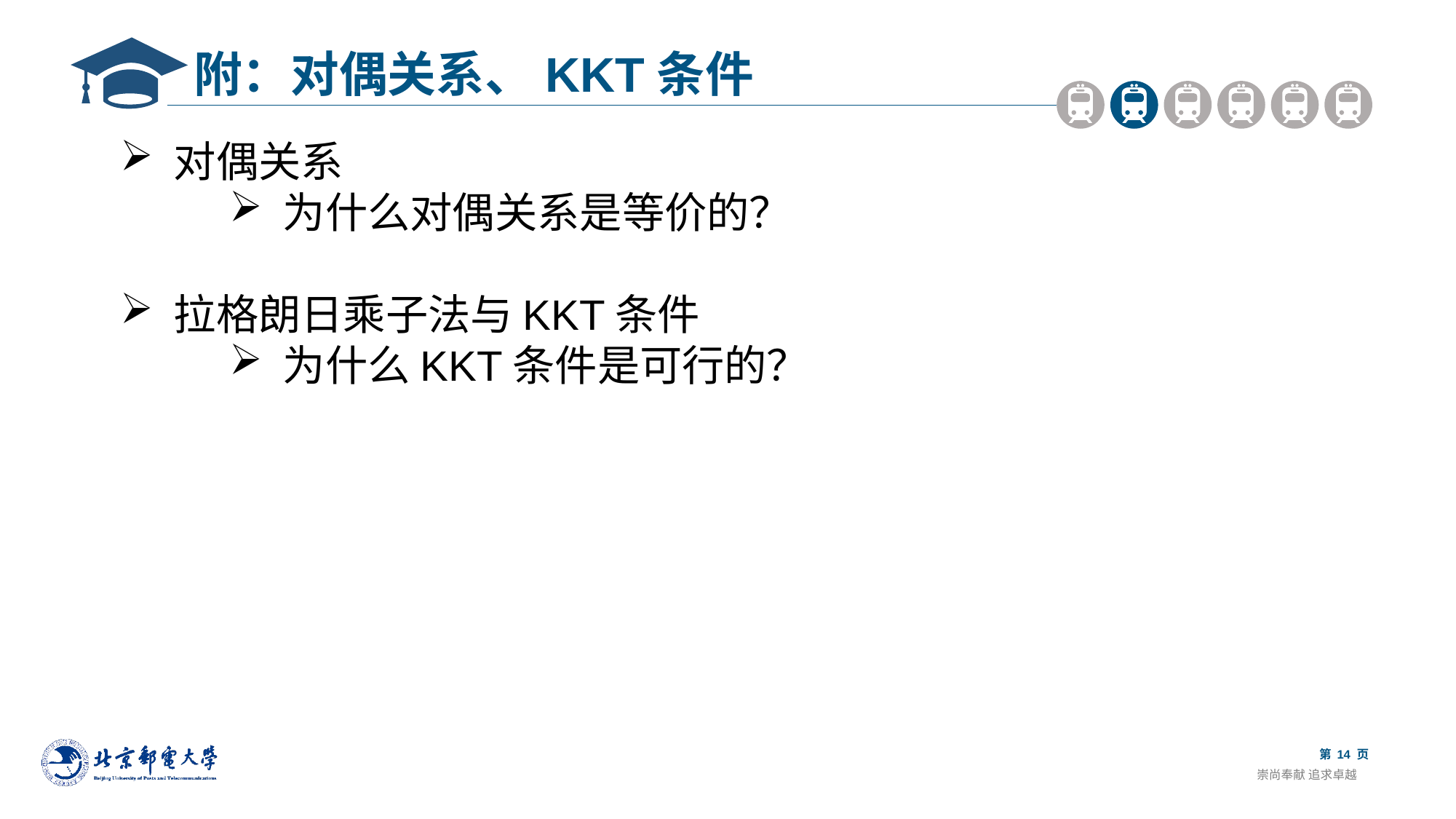

附：对偶关系、KKT条件
 对偶关系
 为什么对偶关系是等价的？

 拉格朗日乘子法与KKT条件
 为什么KKT条件是可行的？
第 14 页
崇尚奉献 追求卓越